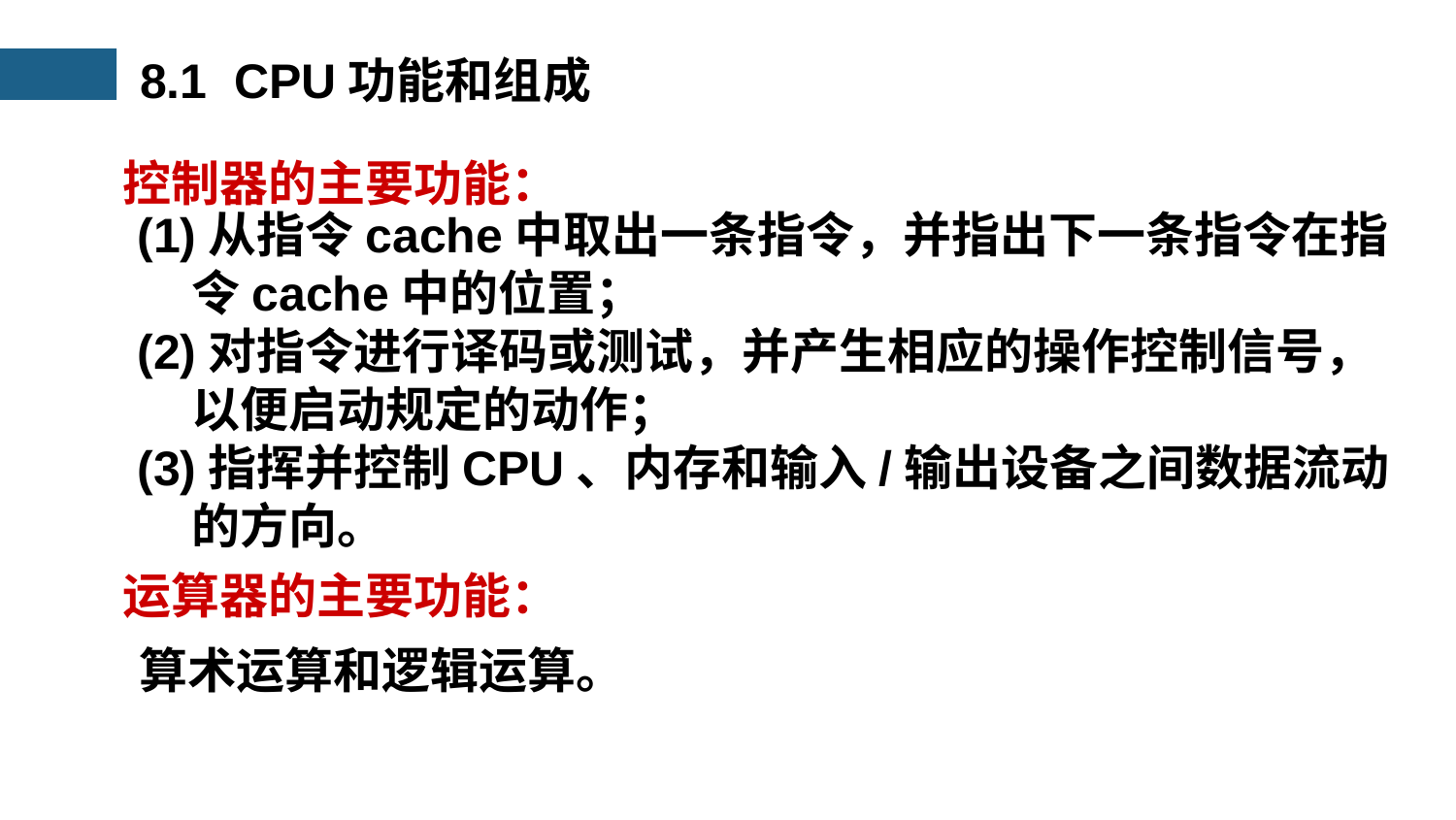

8.1  CPU功能和组成
控制器的主要功能：
(1)从指令cache中取出一条指令，并指出下一条指令在指令cache中的位置；
(2)对指令进行译码或测试，并产生相应的操作控制信号，以便启动规定的动作；
(3)指挥并控制CPU、内存和输入/输出设备之间数据流动的方向。
运算器的主要功能：
算术运算和逻辑运算。